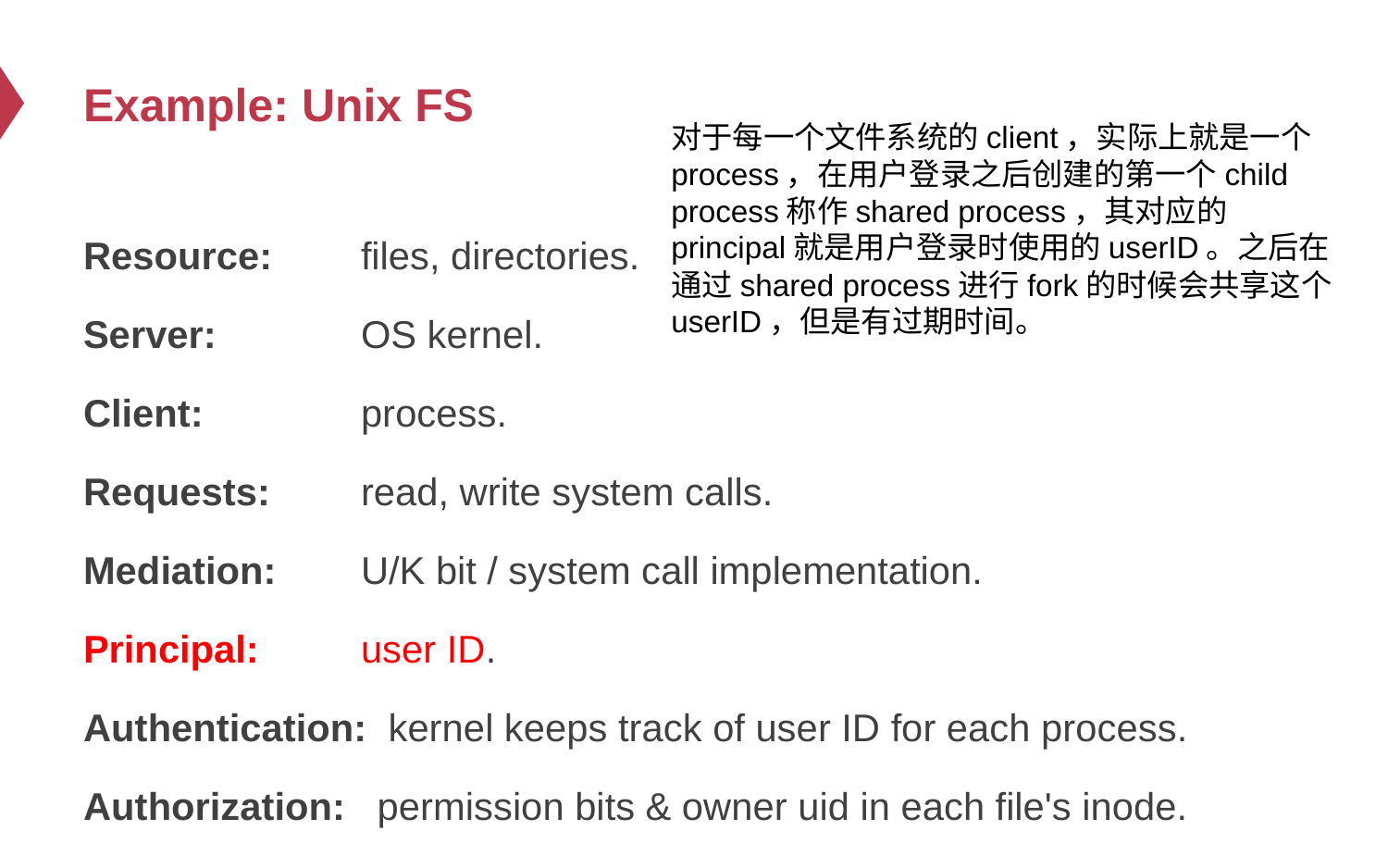

# Example: Unix FS
对于每一个文件系统的client，实际上就是一个process，在用户登录之后创建的第一个child process称作shared process，其对应的principal就是用户登录时使用的userID。之后在通过shared process进行fork的时候会共享这个userID，但是有过期时间。
Resource:	files, directories.
Server:		OS kernel.
Client:		process.
Requests:	read, write system calls.
Mediation:	U/K bit / system call implementation.
Principal:	user ID.
Authentication:  kernel keeps track of user ID for each process.
Authorization:   permission bits & owner uid in each file's inode.

9